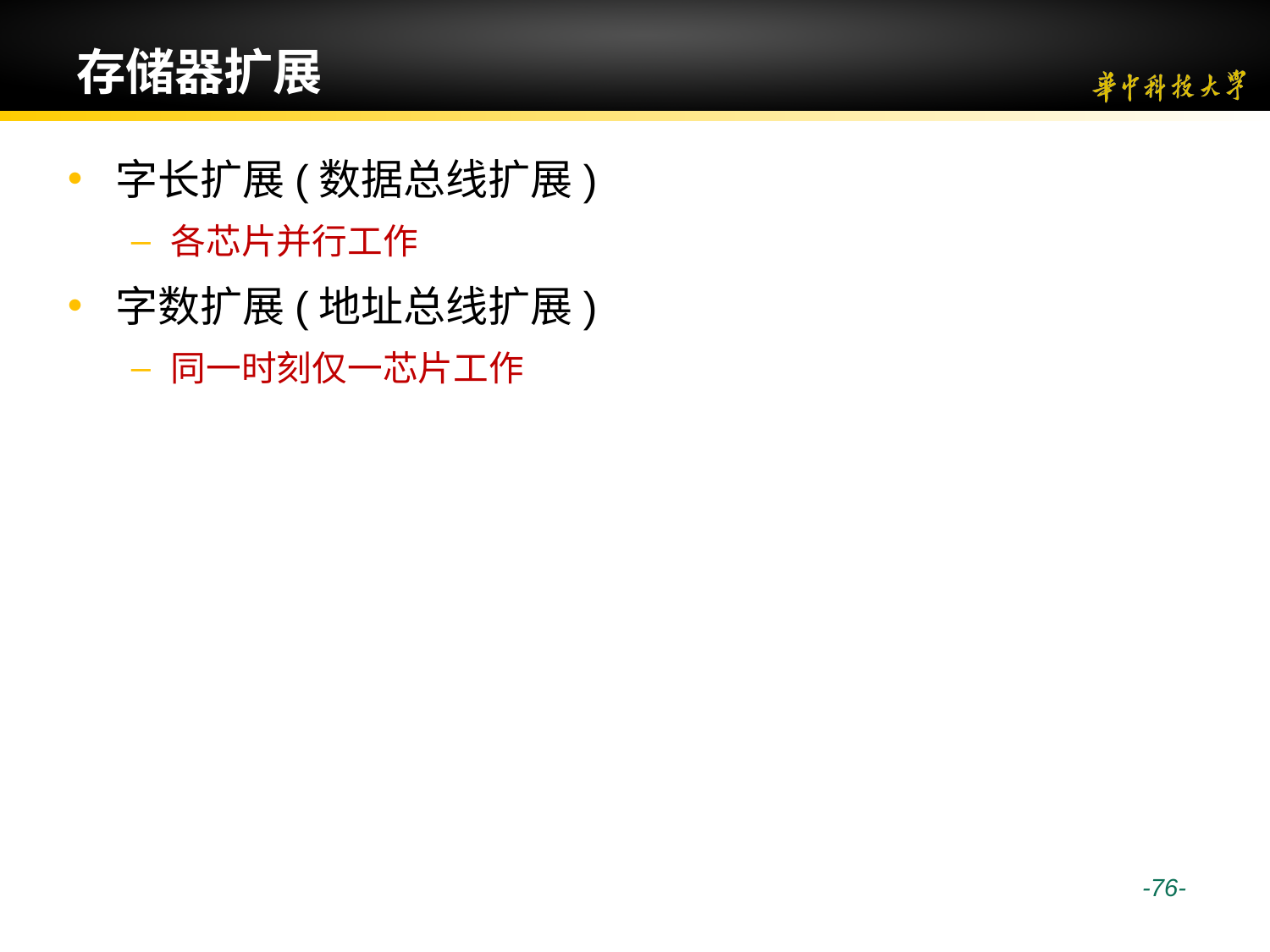

# 存储器扩展
字长扩展(数据总线扩展)
各芯片并行工作
字数扩展(地址总线扩展)
同一时刻仅一芯片工作
 -76-